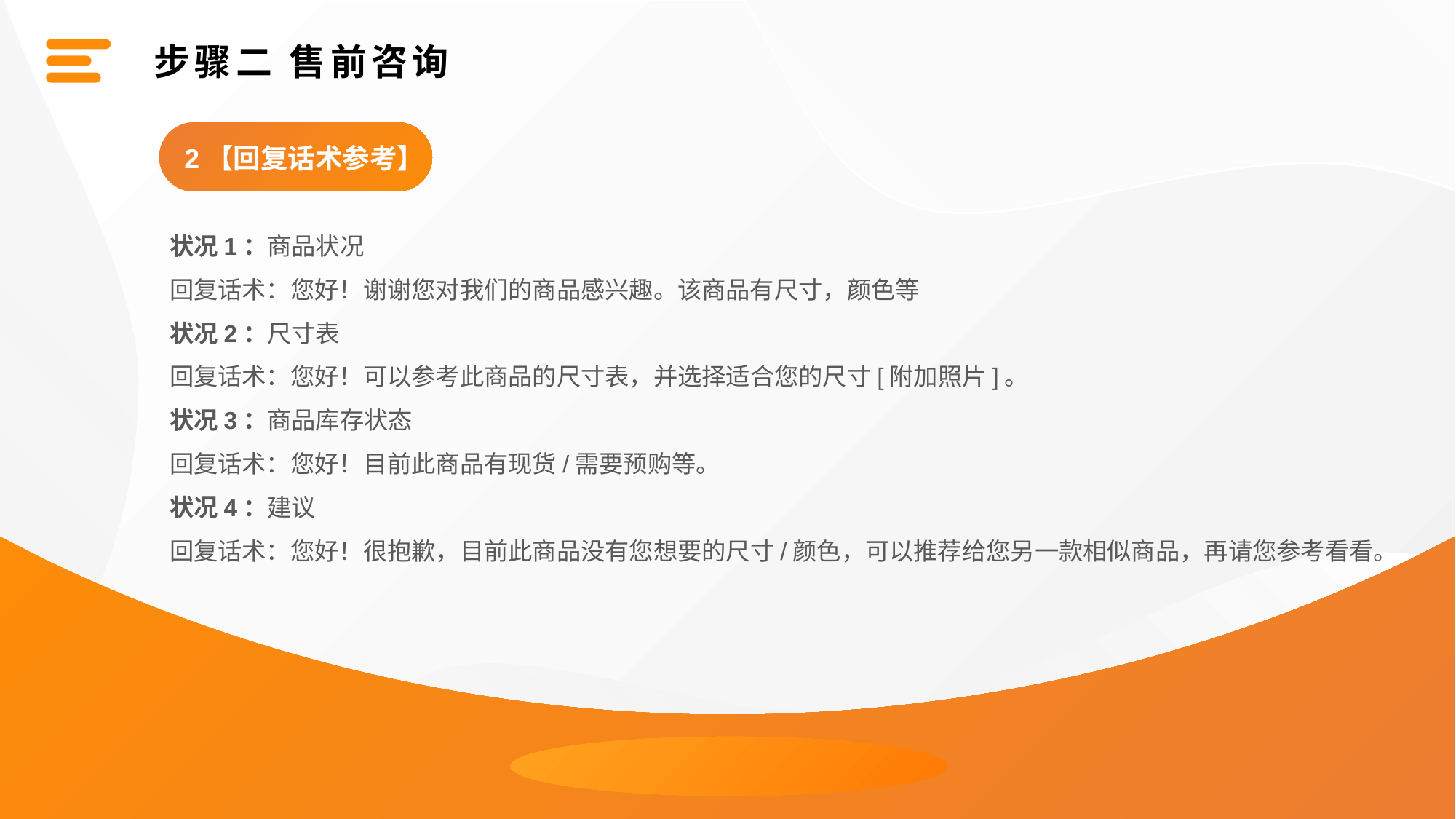

步骤二 售前咨询

2【回复话术参考】
状况1：商品状况
回复话术：您好！谢谢您对我们的商品感兴趣。该商品有尺寸，颜色等
状况2：尺寸表
回复话术：您好！可以参考此商品的尺寸表，并选择适合您的尺寸[附加照片]。
状况3：商品库存状态
回复话术：您好！目前此商品有现货/需要预购等。
状况4：建议
回复话术：您好！很抱歉，目前此商品没有您想要的尺寸/颜色，可以推荐给您另一款相似商品，再请您参考看看。